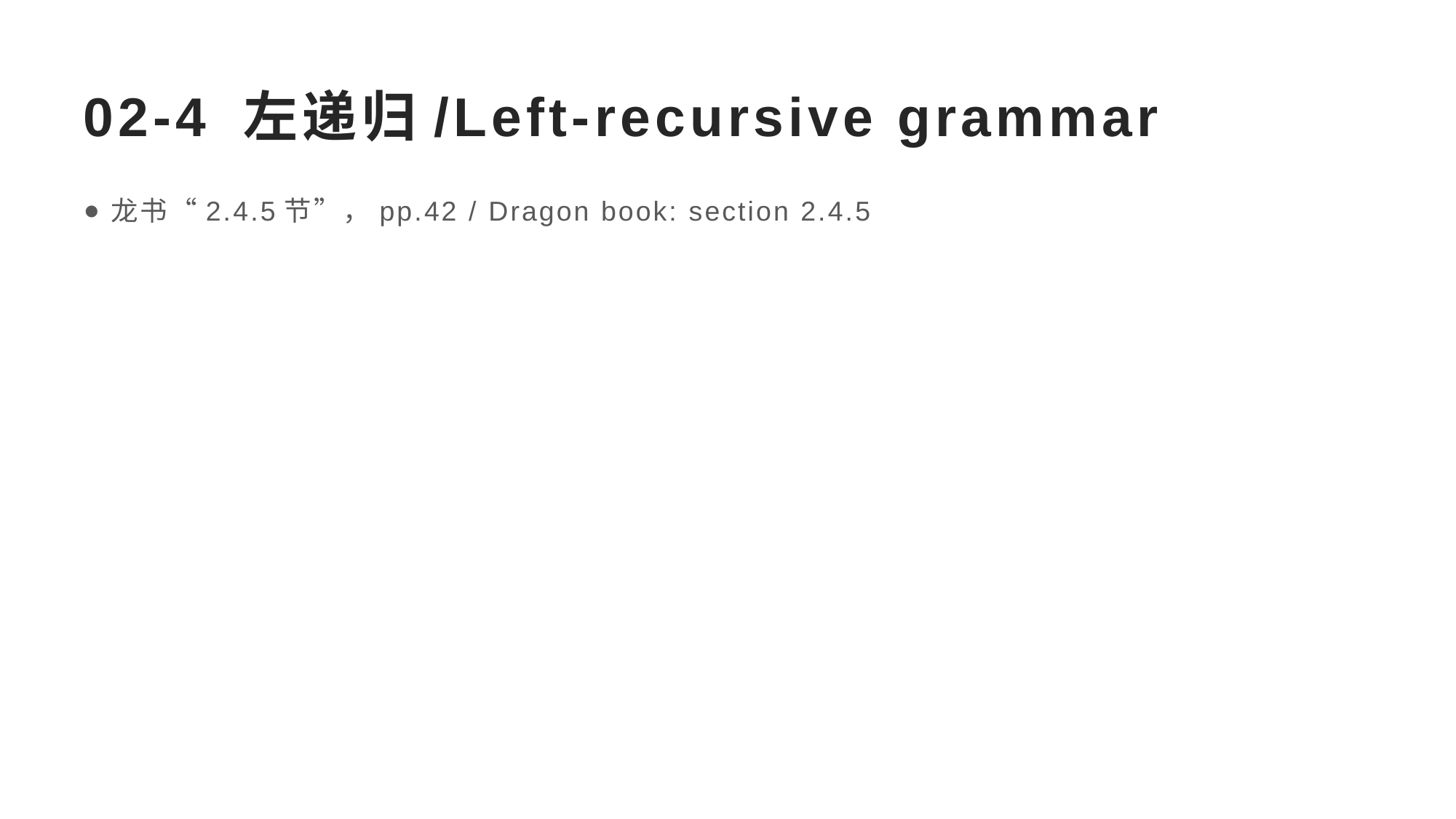

# 02-4 左递归/Left-recursive grammar
龙书“2.4.5节”，pp.42 / Dragon book: section 2.4.5
27